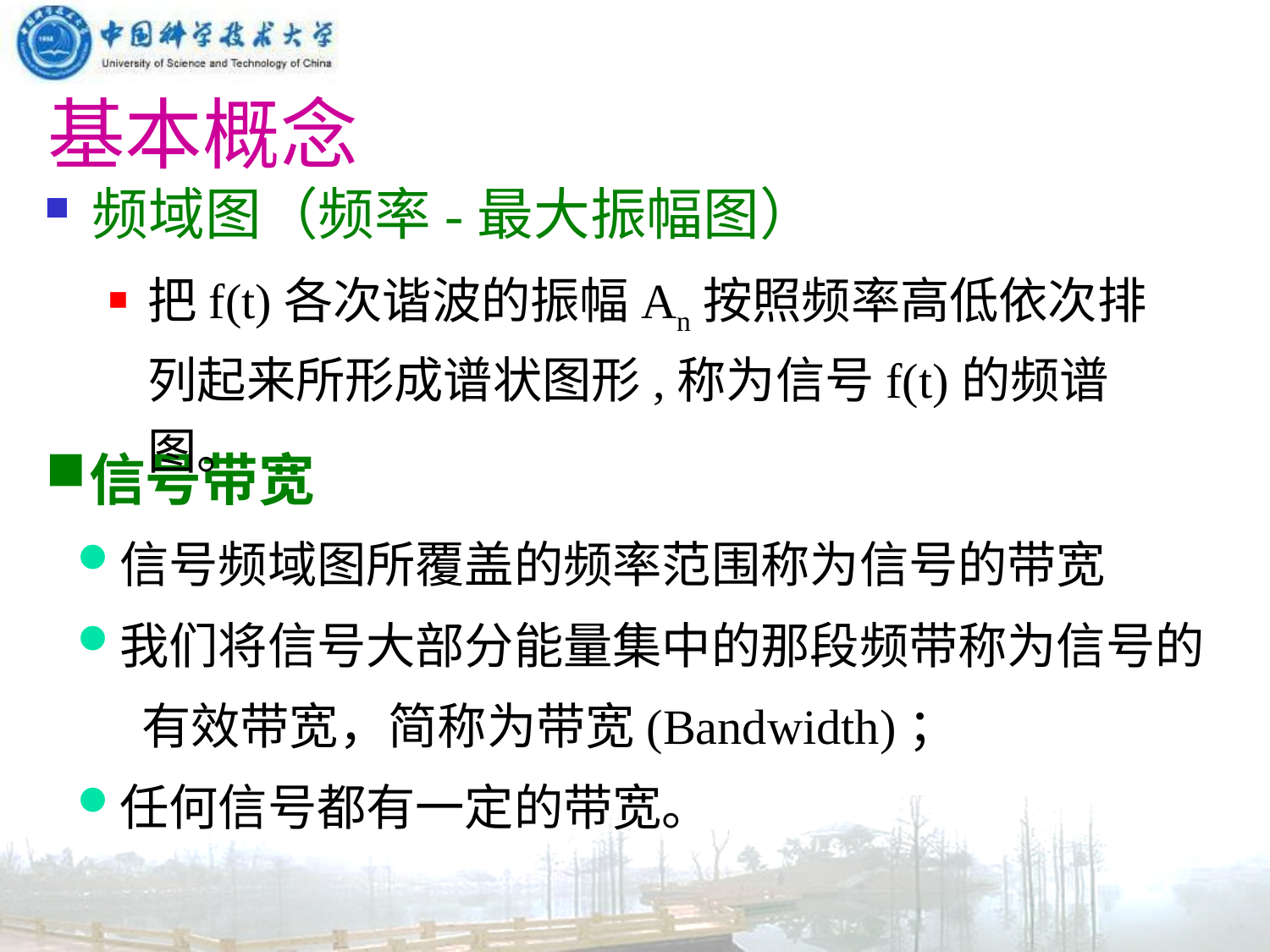

# 基本概念
频域图（频率-最大振幅图）
把f(t)各次谐波的振幅An按照频率高低依次排列起来所形成谱状图形,称为信号f(t)的频谱图。
信号带宽
信号频域图所覆盖的频率范围称为信号的带宽
我们将信号大部分能量集中的那段频带称为信号的
  有效带宽，简称为带宽(Bandwidth)；
任何信号都有一定的带宽。